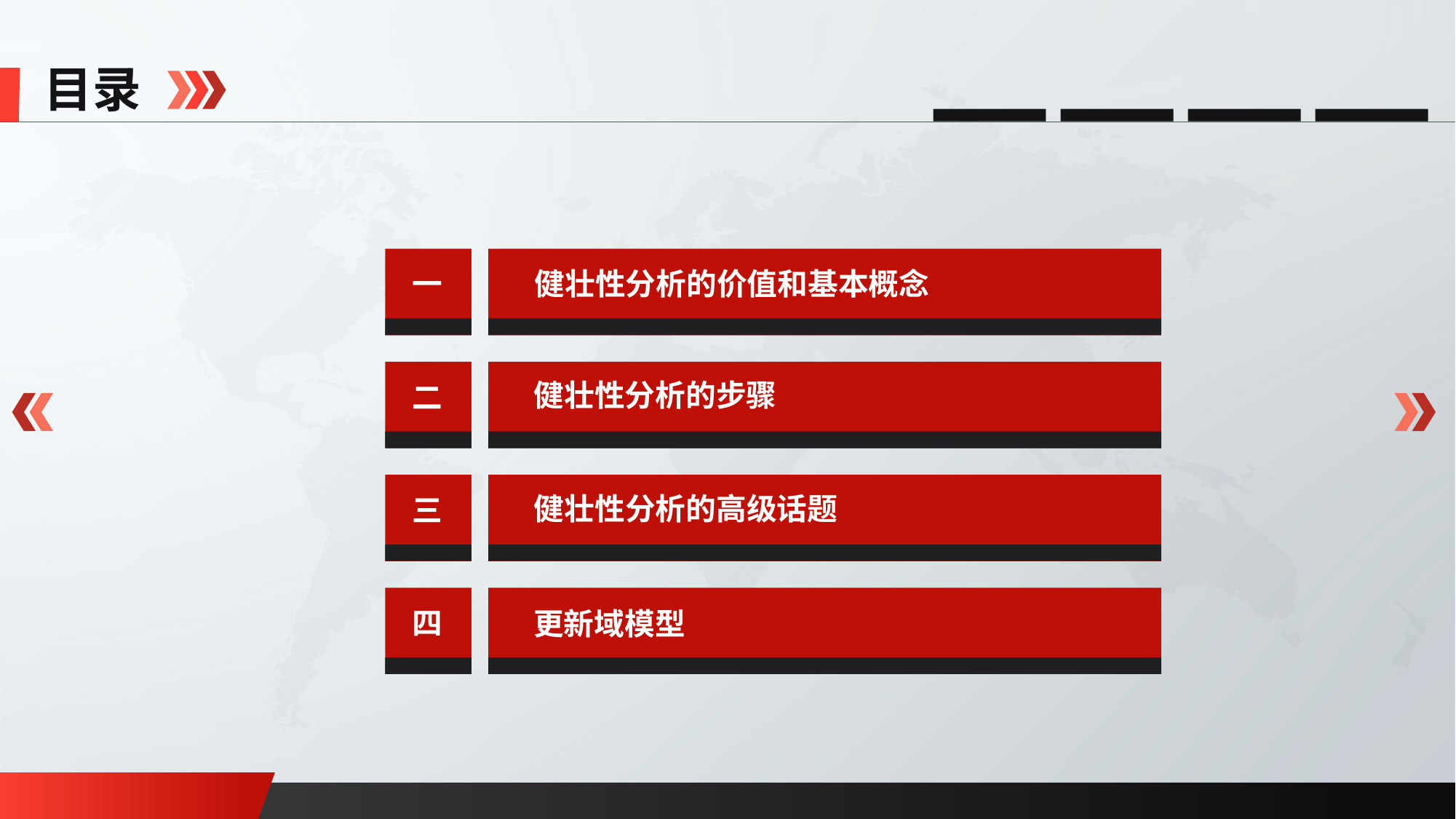

目录

一
健壮性分析的价值和基本概念

二

健壮性分析的步骤

三

健壮性分析的高级话题

四
更新域模型